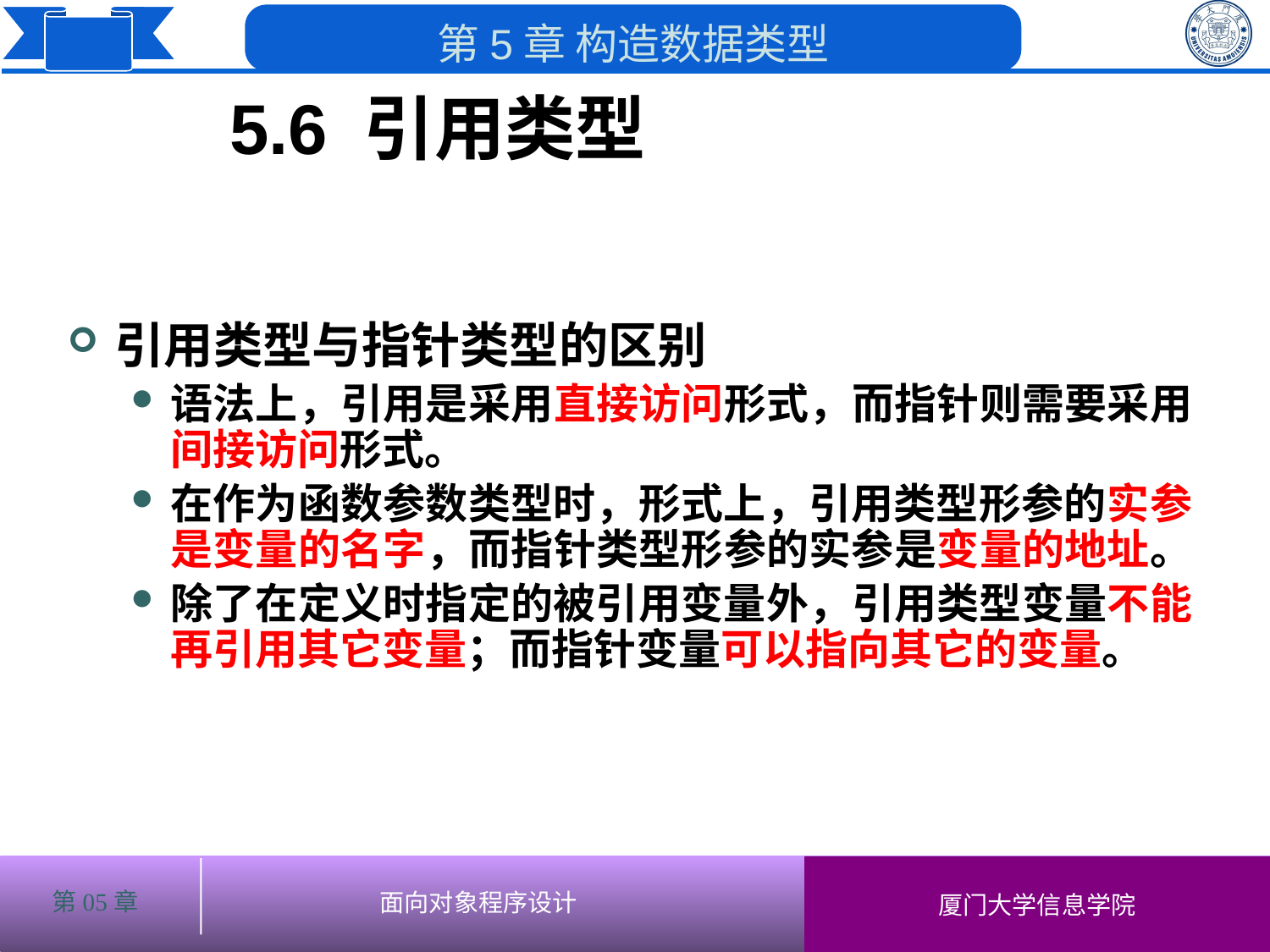

5.6 引用类型
# 引用类型与指针类型的区别
语法上，引用是采用直接访问形式，而指针则需要采用间接访问形式。
在作为函数参数类型时，形式上，引用类型形参的实参是变量的名字，而指针类型形参的实参是变量的地址。
除了在定义时指定的被引用变量外，引用类型变量不能再引用其它变量；而指针变量可以指向其它的变量。
92